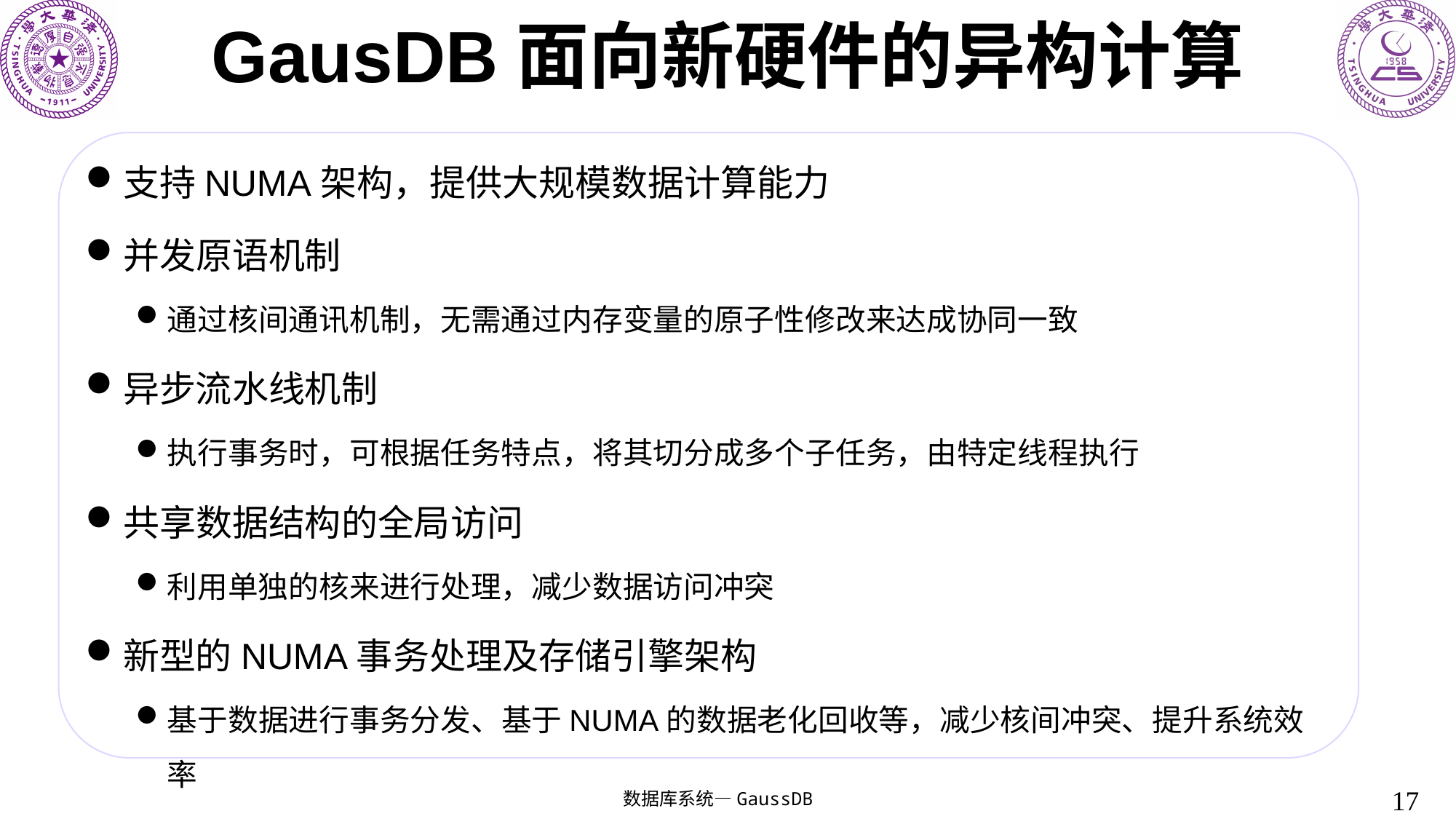

# GausDB面向新硬件的异构计算

支持NUMA架构，提供大规模数据计算能力
并发原语机制
通过核间通讯机制，无需通过内存变量的原子性修改来达成协同一致
异步流水线机制
执行事务时，可根据任务特点，将其切分成多个子任务，由特定线程执行
共享数据结构的全局访问
利用单独的核来进行处理，减少数据访问冲突
新型的NUMA事务处理及存储引擎架构
基于数据进行事务分发、基于NUMA的数据老化回收等，减少核间冲突、提升系统效率
17
数据库系统—GaussDB